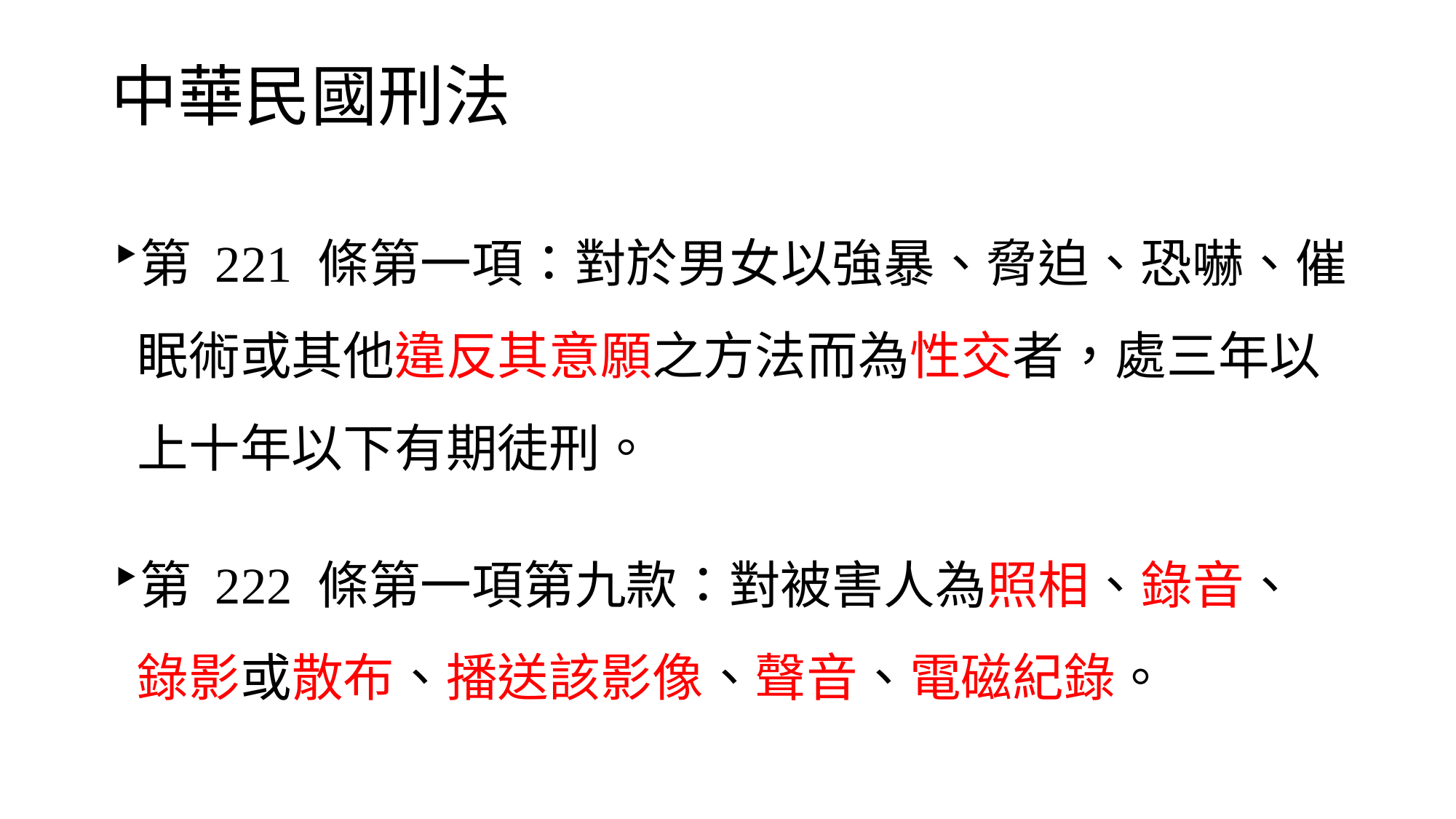

# 中華民國刑法
第 221 條第一項：對於男女以強暴、脅迫、恐嚇、催眠術或其他違反其意願之方法而為性交者，處三年以上十年以下有期徒刑。
第 222 條第一項第九款：對被害人為照相、錄音、
錄影或散布、播送該影像、聲音、電磁紀錄。